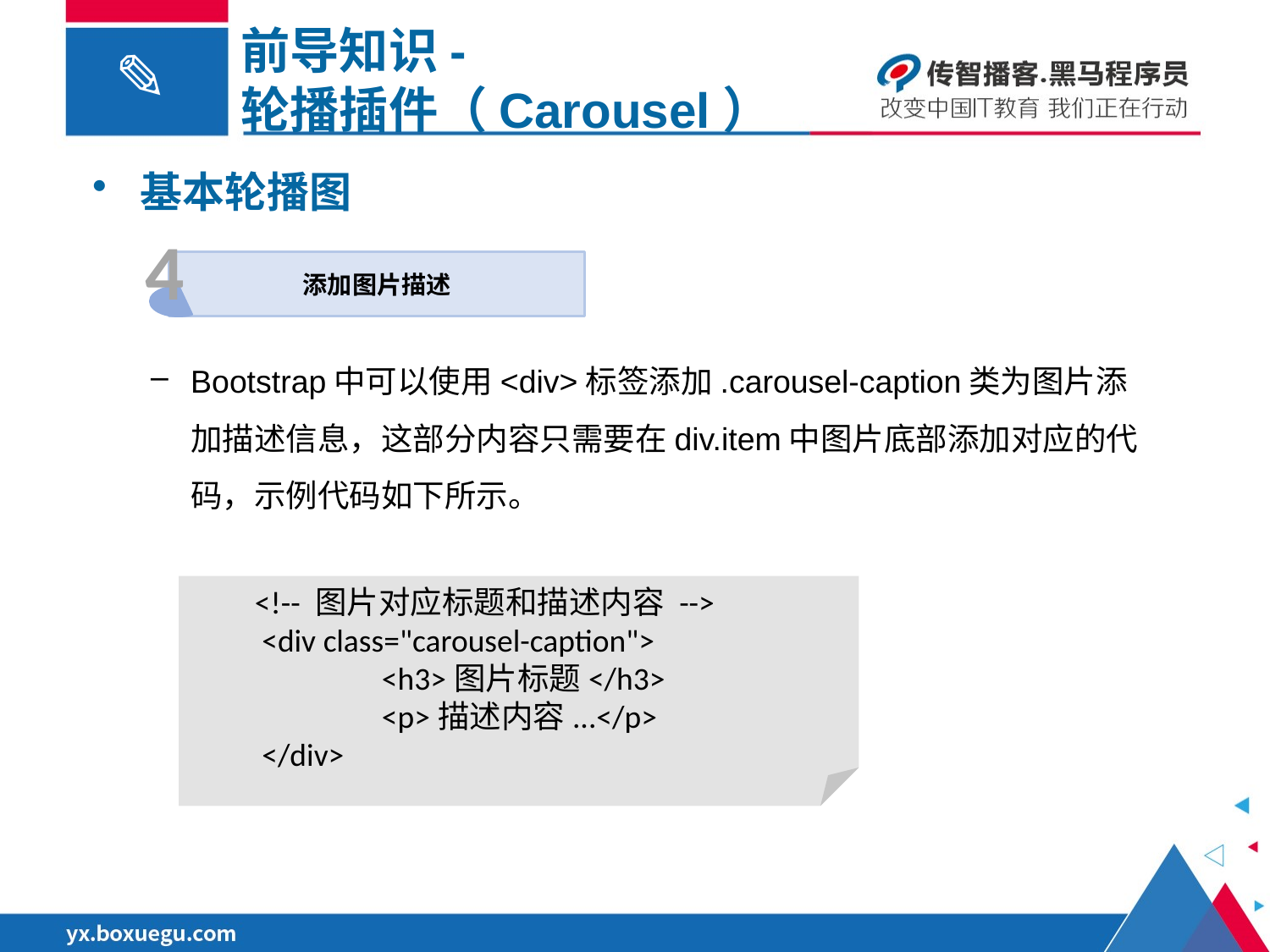

前导知识-
轮播插件（Carousel）
基本轮播图
4

添加图片描述
Bootstrap中可以使用<div>标签添加.carousel-caption类为图片添加描述信息，这部分内容只需要在div.item中图片底部添加对应的代码，示例代码如下所示。

<!-- 图片对应标题和描述内容 -->
 <div class="carousel-caption">
 	<h3>图片标题</h3>
 	<p>描述内容...</p>
 </div>